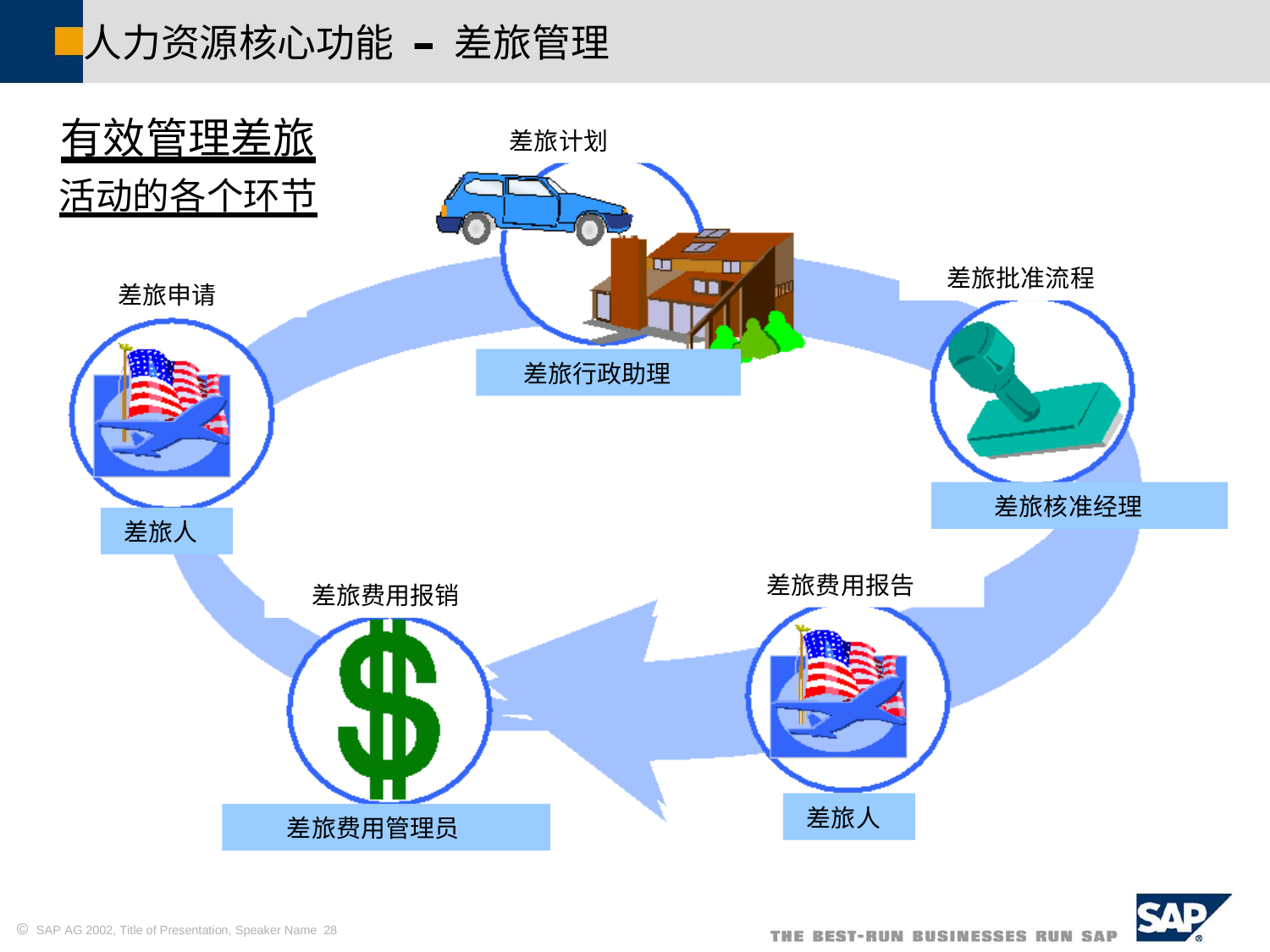

人力资源核心功能
差旅管理
–

有效管理差旅
活动的各个环节

差旅计划

差旅批准流程

差旅申请

差旅行政助理

差旅核准经理

差旅人

差旅费用报告

差旅费用报销

差旅人

差旅费用管理员
©  SAP AG 2002, Title of Presentation, Speaker Name  28